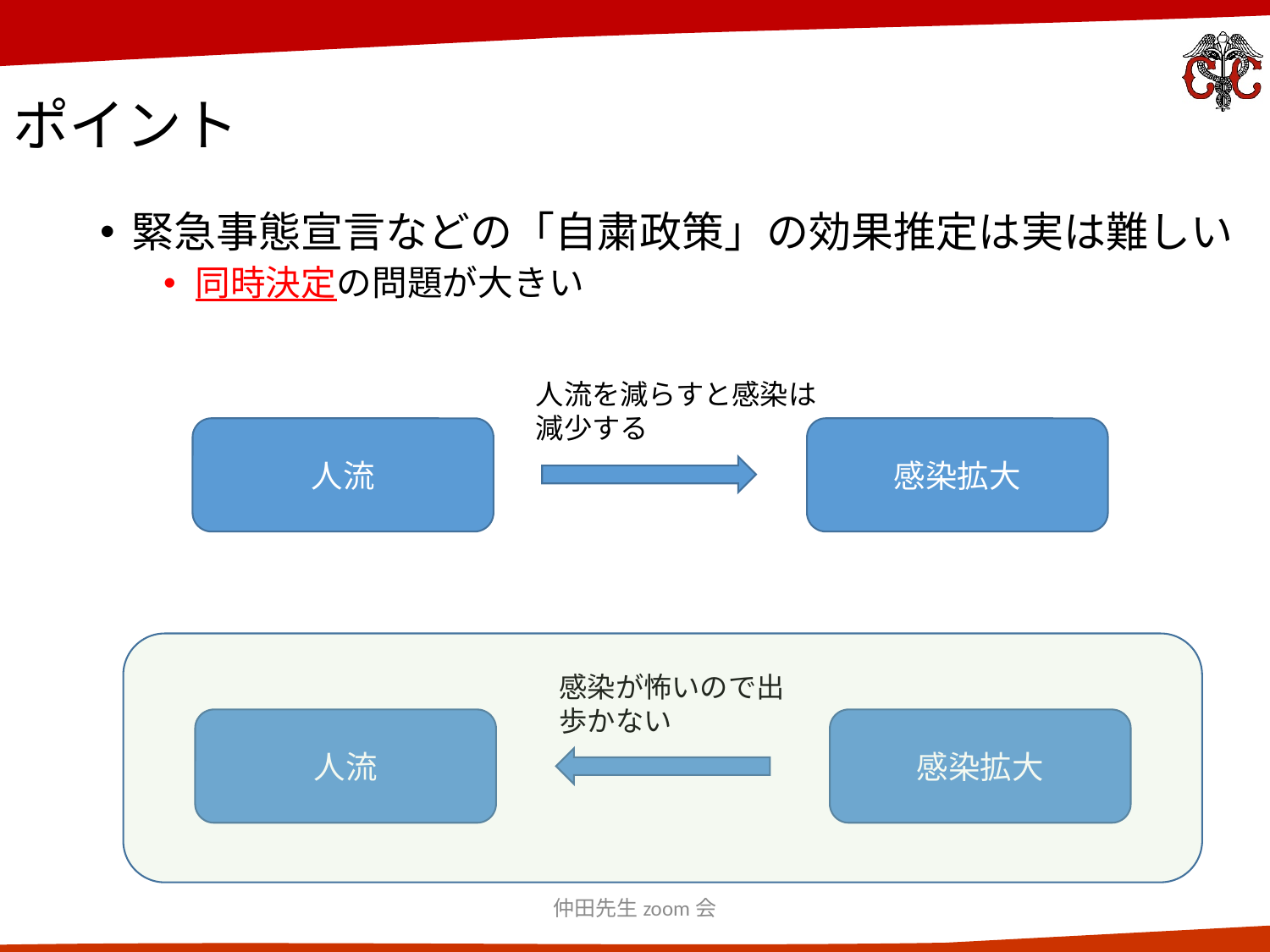

# ポイント
緊急事態宣言などの「自粛政策」の効果推定は実は難しい
同時決定の問題が大きい
人流を減らすと感染は減少する
人流
感染拡大

感染が怖いので出歩かない
人流
感染拡大

仲田先生zoom会